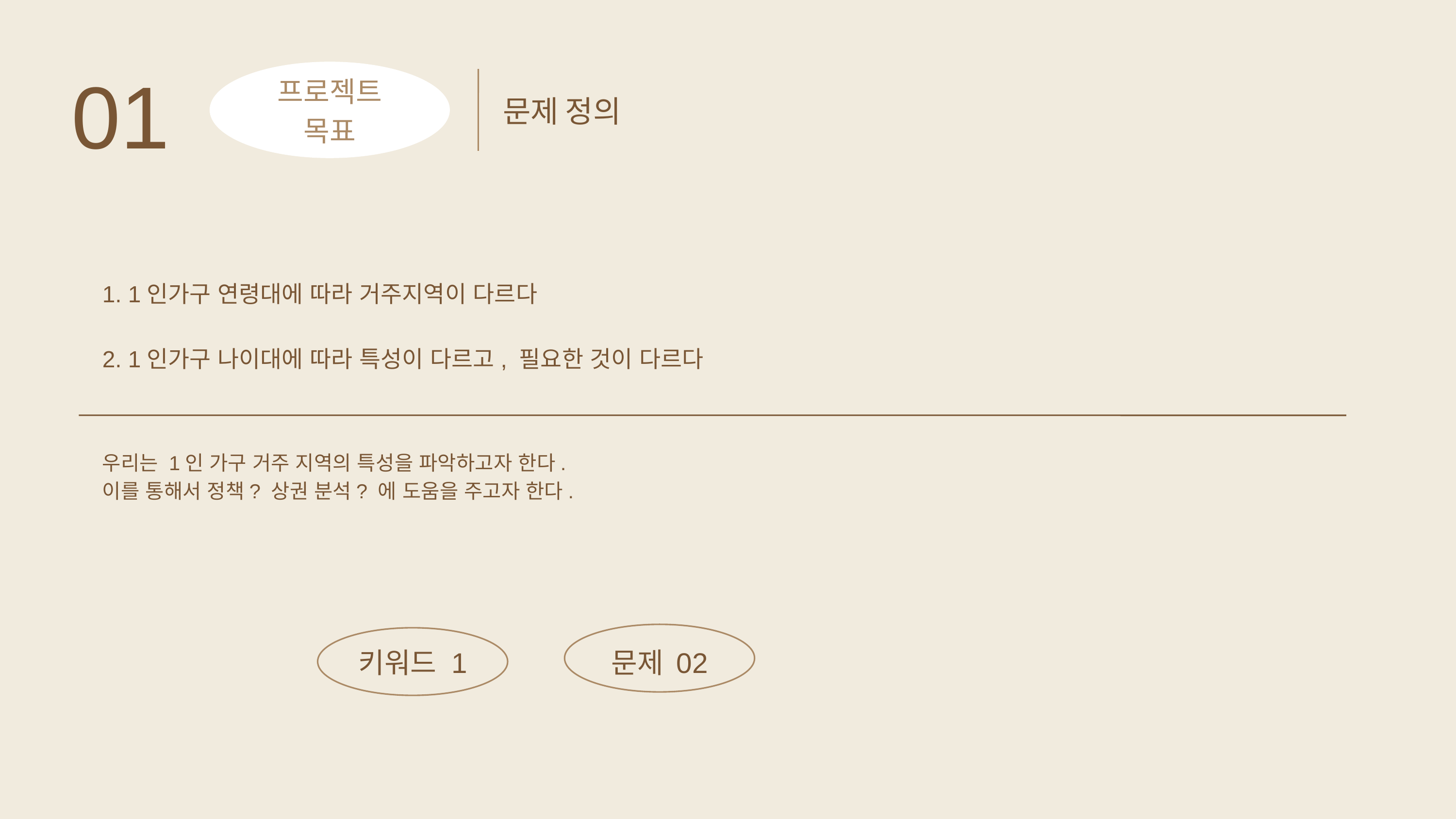

01

프로젝트
목표

문제 정의
1. 1인가구 연령대에 따라 거주지역이 다르다

2. 1인가구 나이대에 따라 특성이 다르고, 필요한 것이 다르다

우리는 1인 가구 거주 지역의 특성을 파악하고자 한다.
이를 통해서 정책? 상권 분석? 에 도움을 주고자 한다.

키워드 1
문제 02